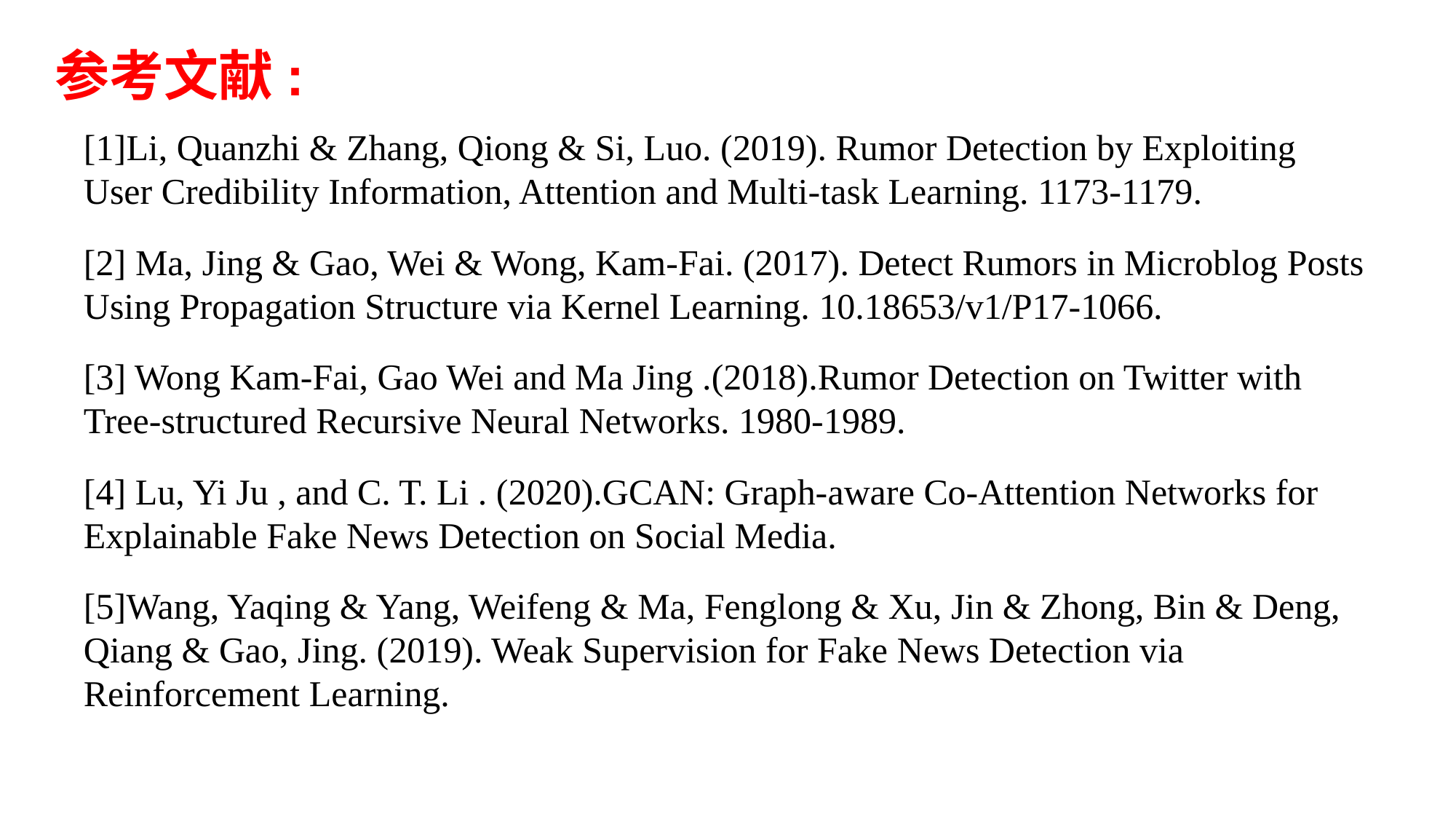

# 参考文献:
[1]Li, Quanzhi & Zhang, Qiong & Si, Luo. (2019). Rumor Detection by Exploiting User Credibility Information, Attention and Multi-task Learning. 1173-1179.
[2] Ma, Jing & Gao, Wei & Wong, Kam-Fai. (2017). Detect Rumors in Microblog Posts Using Propagation Structure via Kernel Learning. 10.18653/v1/P17-1066.
[3] Wong Kam-Fai, Gao Wei and Ma Jing .(2018).Rumor Detection on Twitter with Tree-structured Recursive Neural Networks. 1980-1989.
[4] Lu, Yi Ju , and C. T. Li . (2020).GCAN: Graph-aware Co-Attention Networks for Explainable Fake News Detection on Social Media.
[5]Wang, Yaqing & Yang, Weifeng & Ma, Fenglong & Xu, Jin & Zhong, Bin & Deng, Qiang & Gao, Jing. (2019). Weak Supervision for Fake News Detection via Reinforcement Learning.